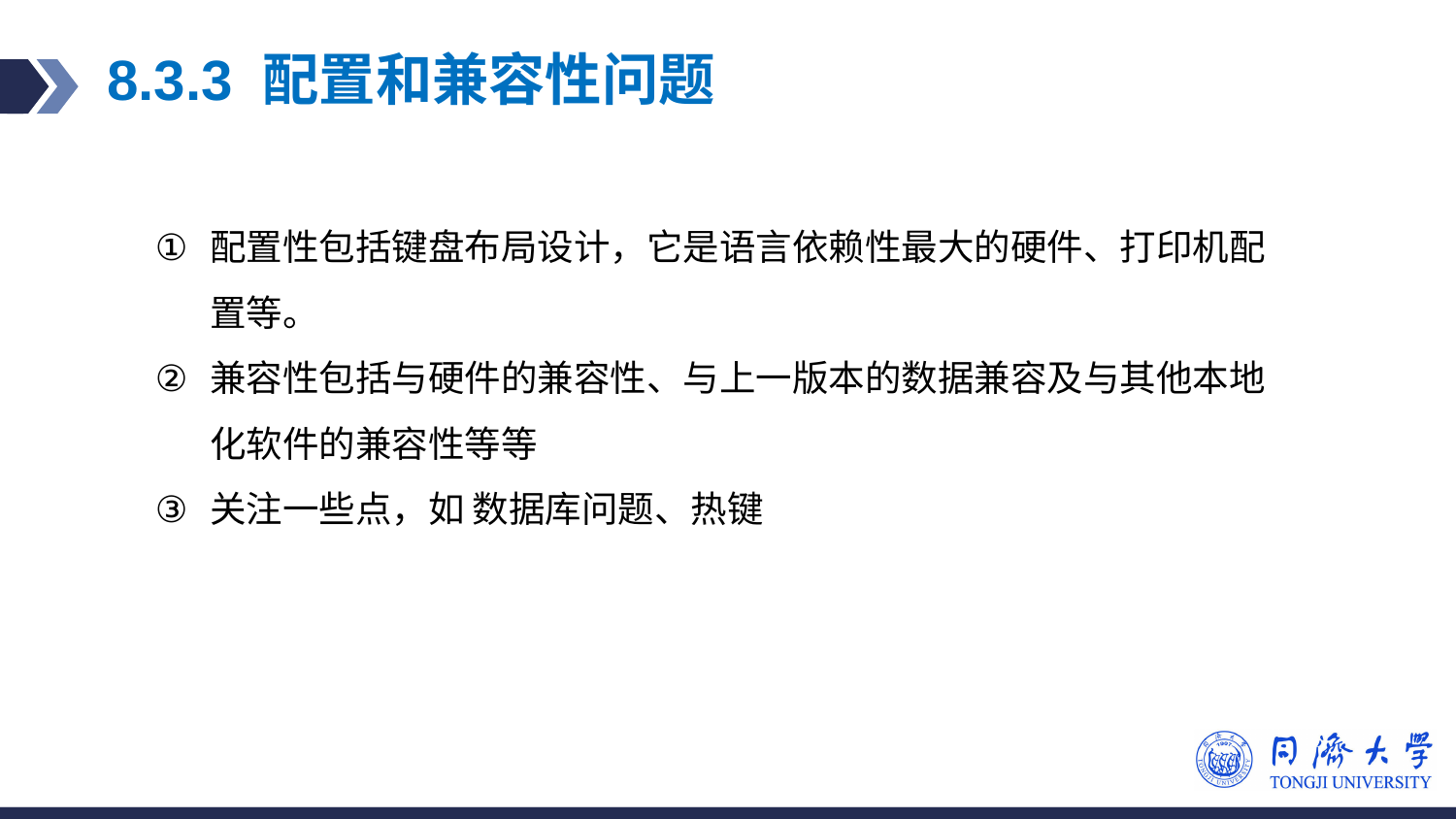

# 8.3.3 配置和兼容性问题
配置性包括键盘布局设计，它是语言依赖性最大的硬件、打印机配置等。
兼容性包括与硬件的兼容性、与上一版本的数据兼容及与其他本地化软件的兼容性等等
关注一些点，如 数据库问题、热键